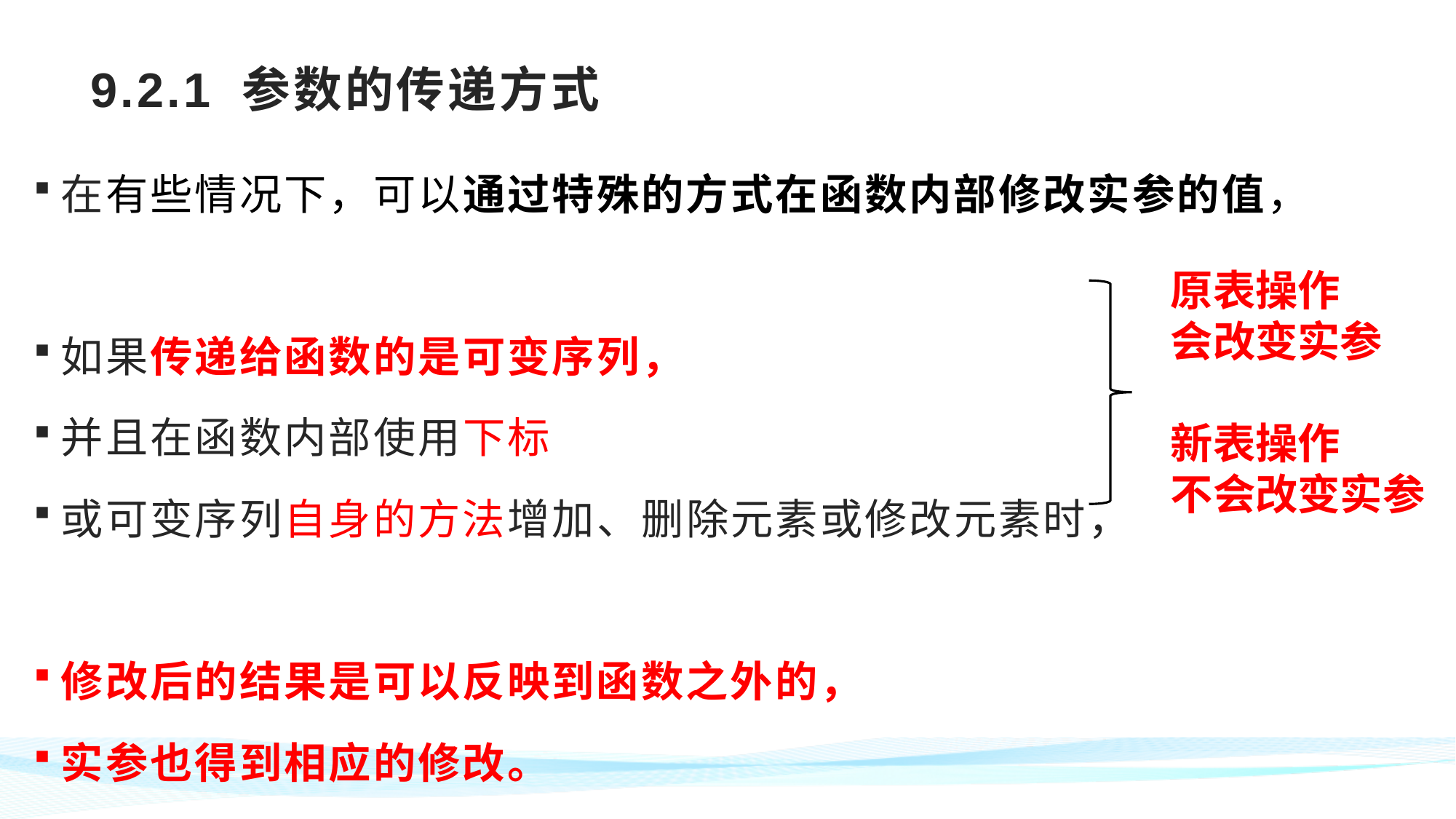

# 9.2.1 参数的传递方式
在有些情况下，可以通过特殊的方式在函数内部修改实参的值，

如果传递给函数的是可变序列，
并且在函数内部使用下标
或可变序列自身的方法增加、删除元素或修改元素时，

修改后的结果是可以反映到函数之外的，
实参也得到相应的修改。
原表操作
会改变实参

新表操作
不会改变实参